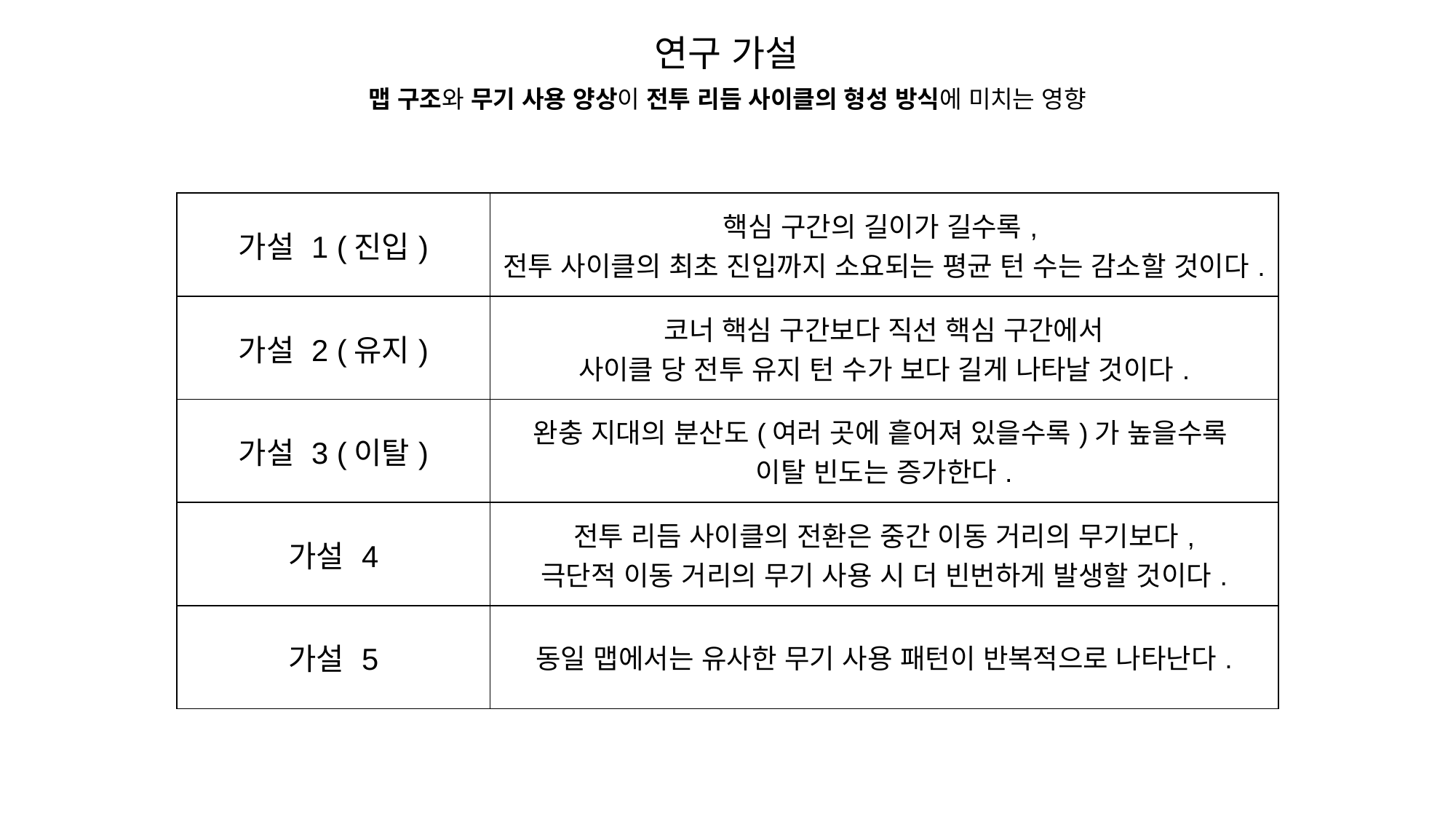

연구 가설
맵 구조와 무기 사용 양상이 전투 리듬 사이클의 형성 방식에 미치는 영향
| 가설 1 (진입) | 핵심 구간의 길이가 길수록, 전투 사이클의 최초 진입까지 소요되는 평균 턴 수는 감소할 것이다. |
| --- | --- |
| 가설 2 (유지) | 코너 핵심 구간보다 직선 핵심 구간에서 사이클 당 전투 유지 턴 수가 보다 길게 나타날 것이다. |
| 가설 3 (이탈) | 완충 지대의 분산도(여러 곳에 흩어져 있을수록)가 높을수록 이탈 빈도는 증가한다. |
| 가설 4 | 전투 리듬 사이클의 전환은 중간 이동 거리의 무기보다, 극단적 이동 거리의 무기 사용 시 더 빈번하게 발생할 것이다. |
| 가설 5 | 동일 맵에서는 유사한 무기 사용 패턴이 반복적으로 나타난다. |